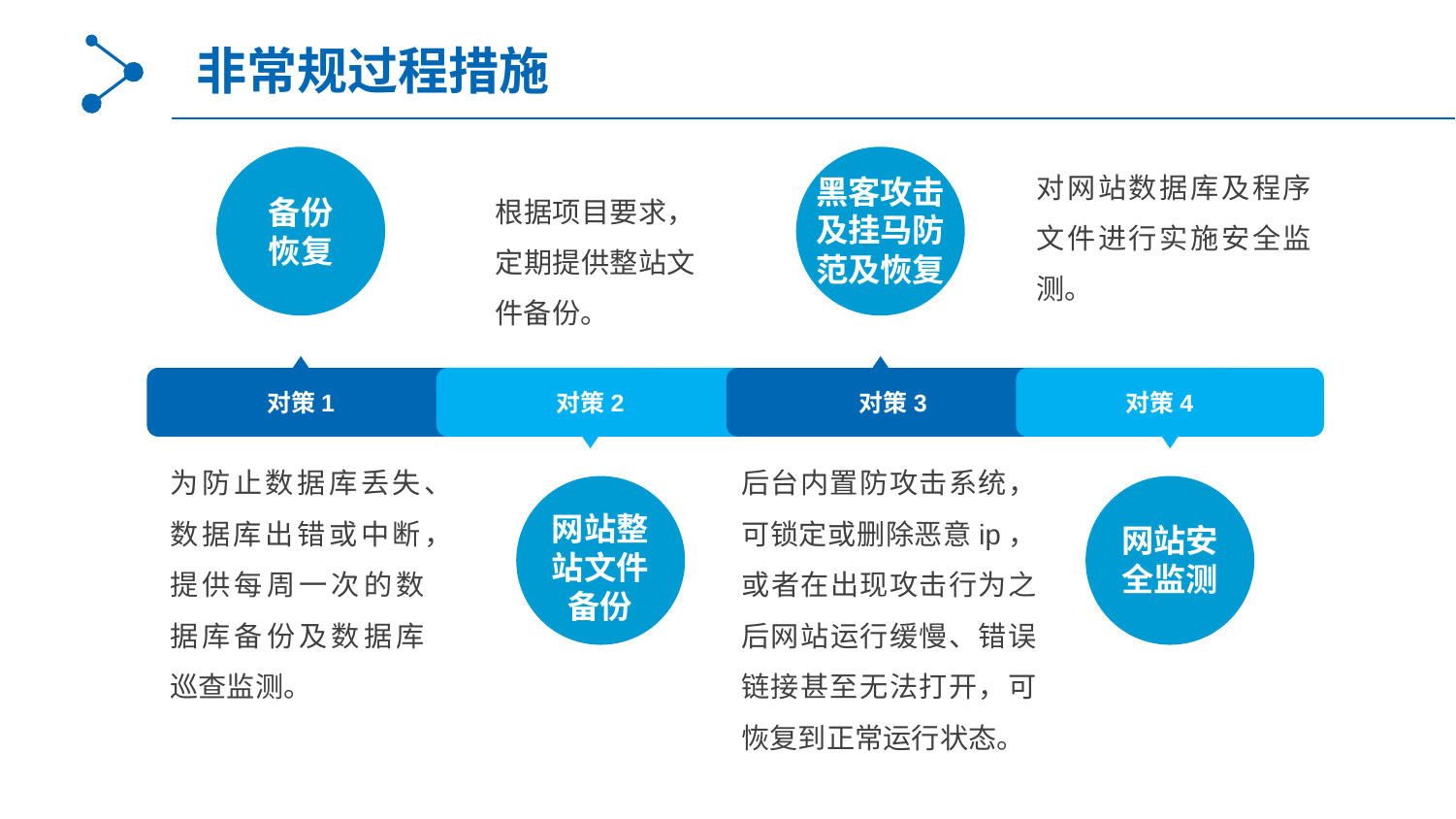

非常规过程措施

对网站数据库及程序文件进行实施安全监测。
黑客攻击及挂马防范及恢复
根据项目要求，定期提供整站文件备份。
备份恢复

对策1
对策2
对策3
对策4
为防止数据库丢失、数据库出错或中断，提供每周一次的数据库备份及数据库巡查监测。
后台内置防攻击系统，可锁定或删除恶意ip，或者在出现攻击行为之后网站运行缓慢、错误链接甚至无法打开，可恢复到正常运行状态。

网站整站文件备份
网站安全监测